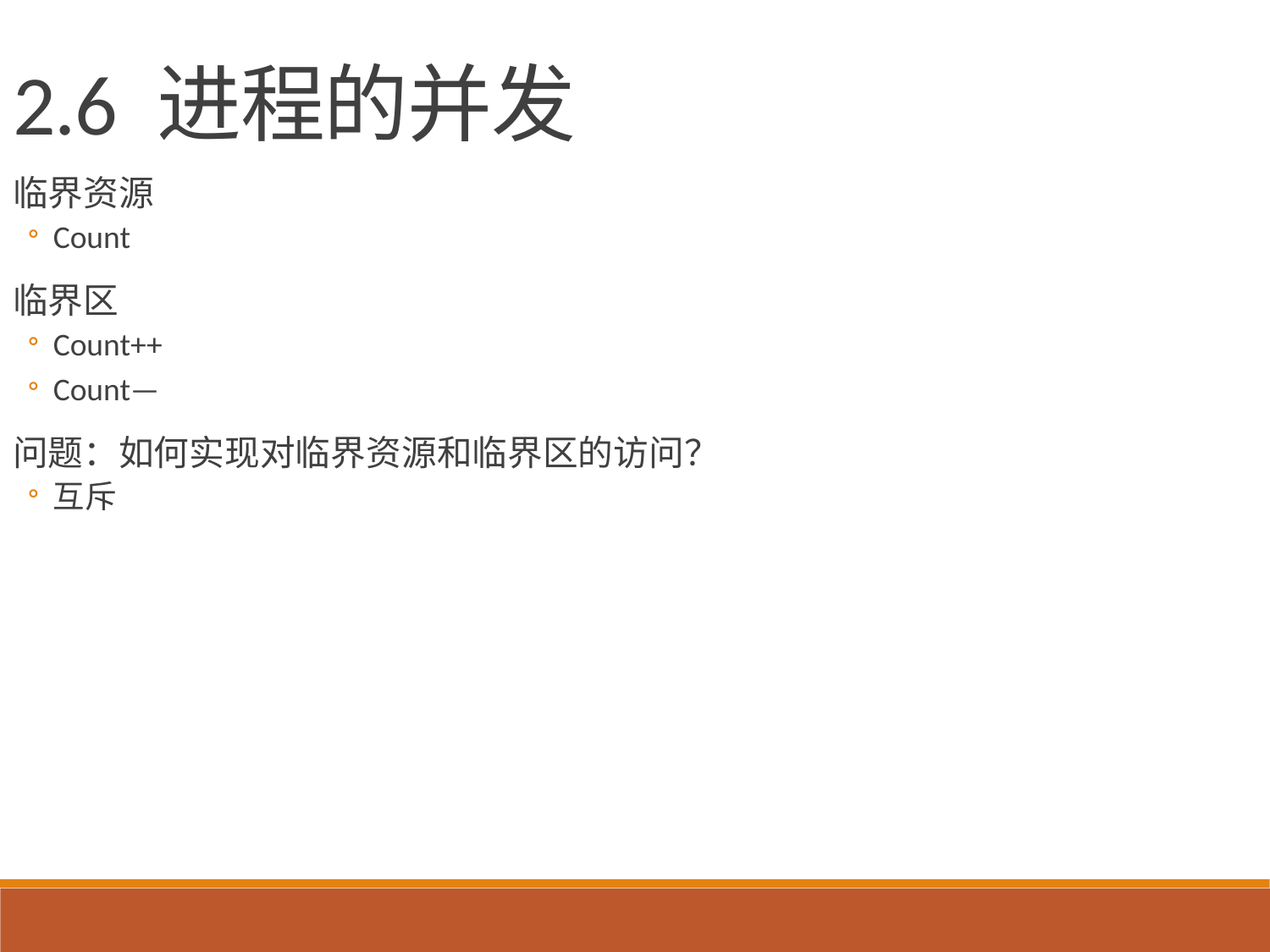

2.6 进程的并发
临界资源
Count
临界区
Count++
Count—
问题：如何实现对临界资源和临界区的访问？
互斥